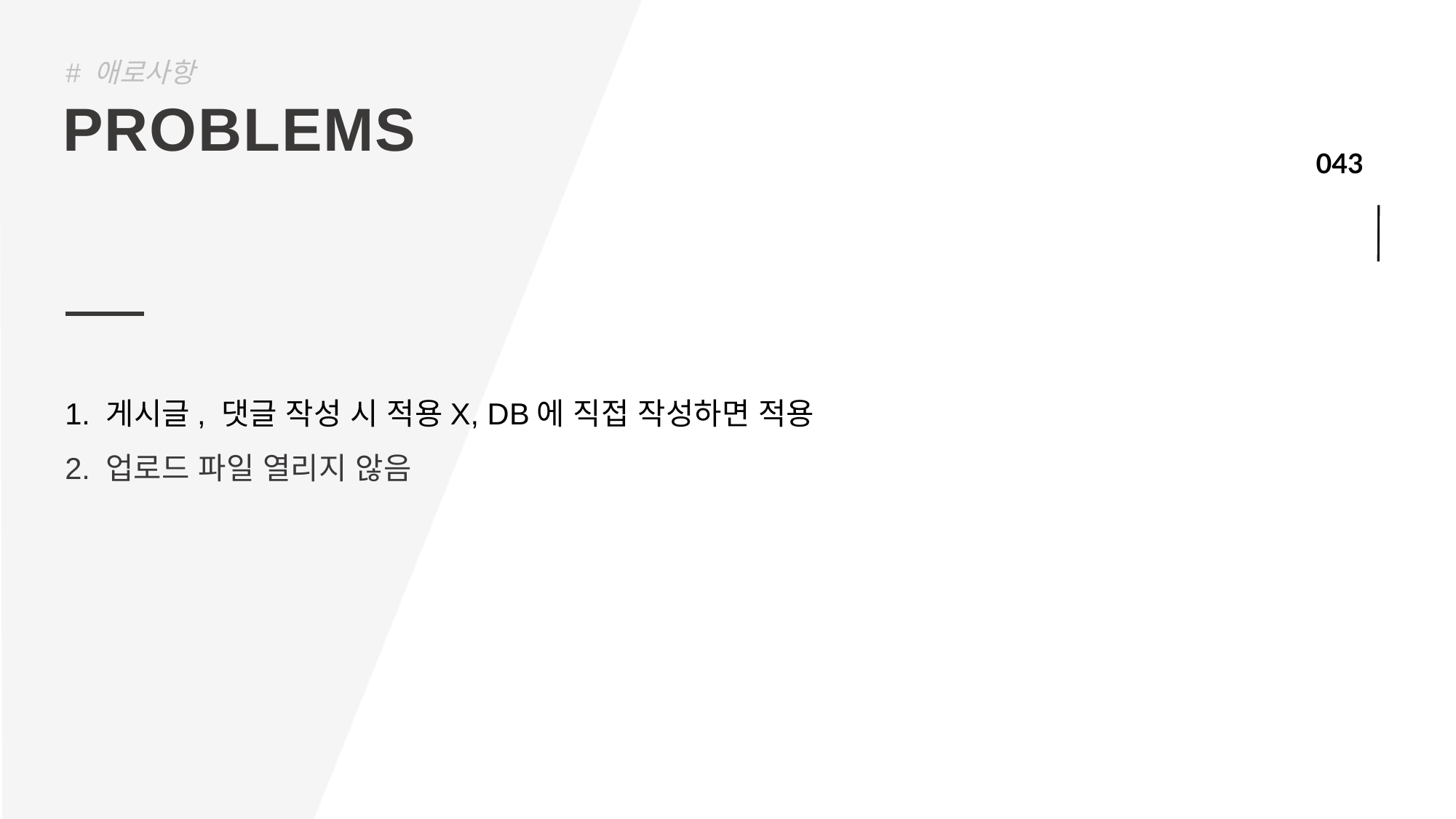

# 애로사항
PROBLEMS

게시글, 댓글 작성 시 적용X, DB에 직접 작성하면 적용
2. 업로드 파일 열리지 않음